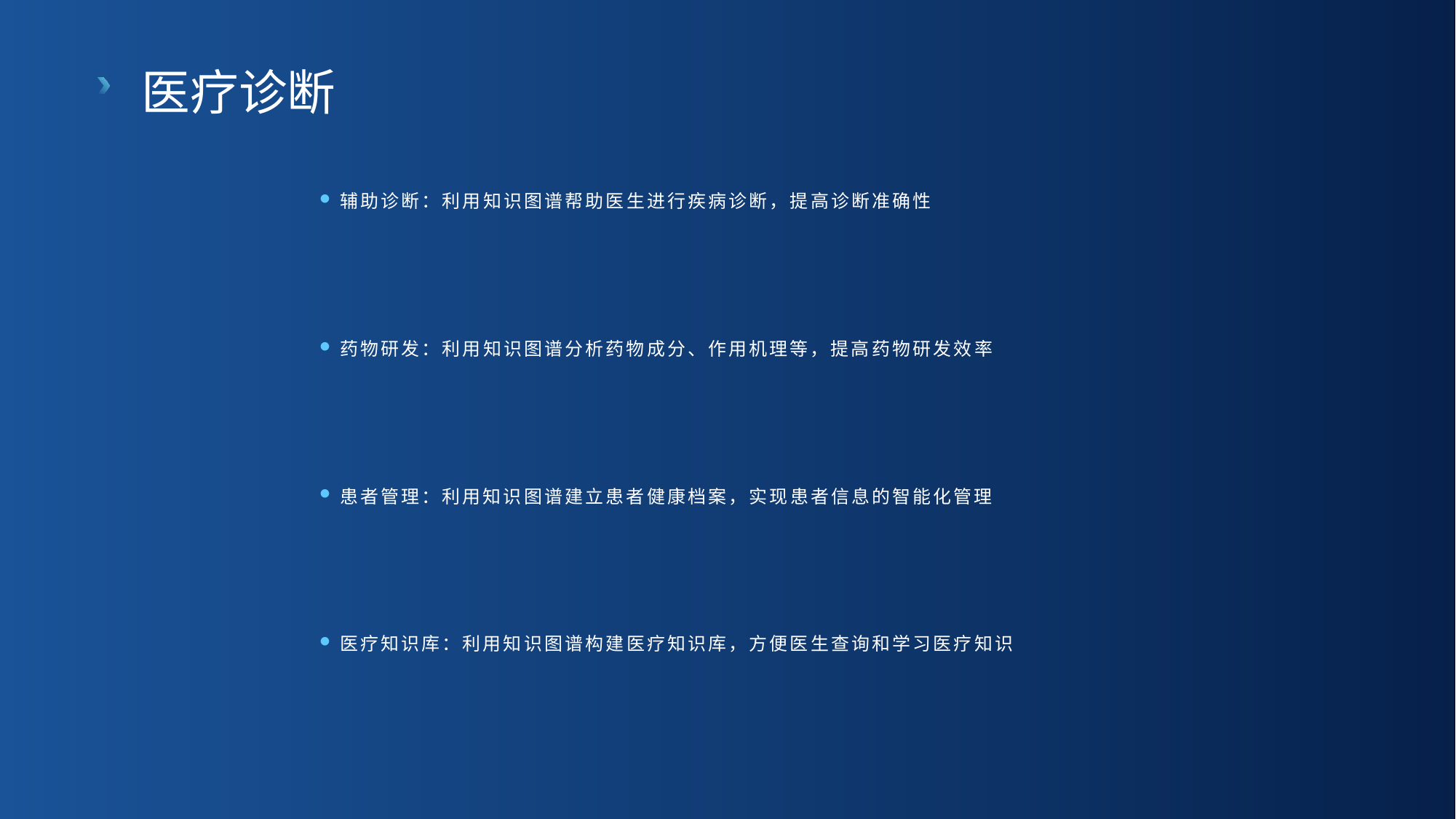

医疗诊断
辅助诊断：利用知识图谱帮助医生进行疾病诊断，提高诊断准确性
药物研发：利用知识图谱分析药物成分、作用机理等，提高药物研发效率
患者管理：利用知识图谱建立患者健康档案，实现患者信息的智能化管理
医疗知识库：利用知识图谱构建医疗知识库，方便医生查询和学习医疗知识